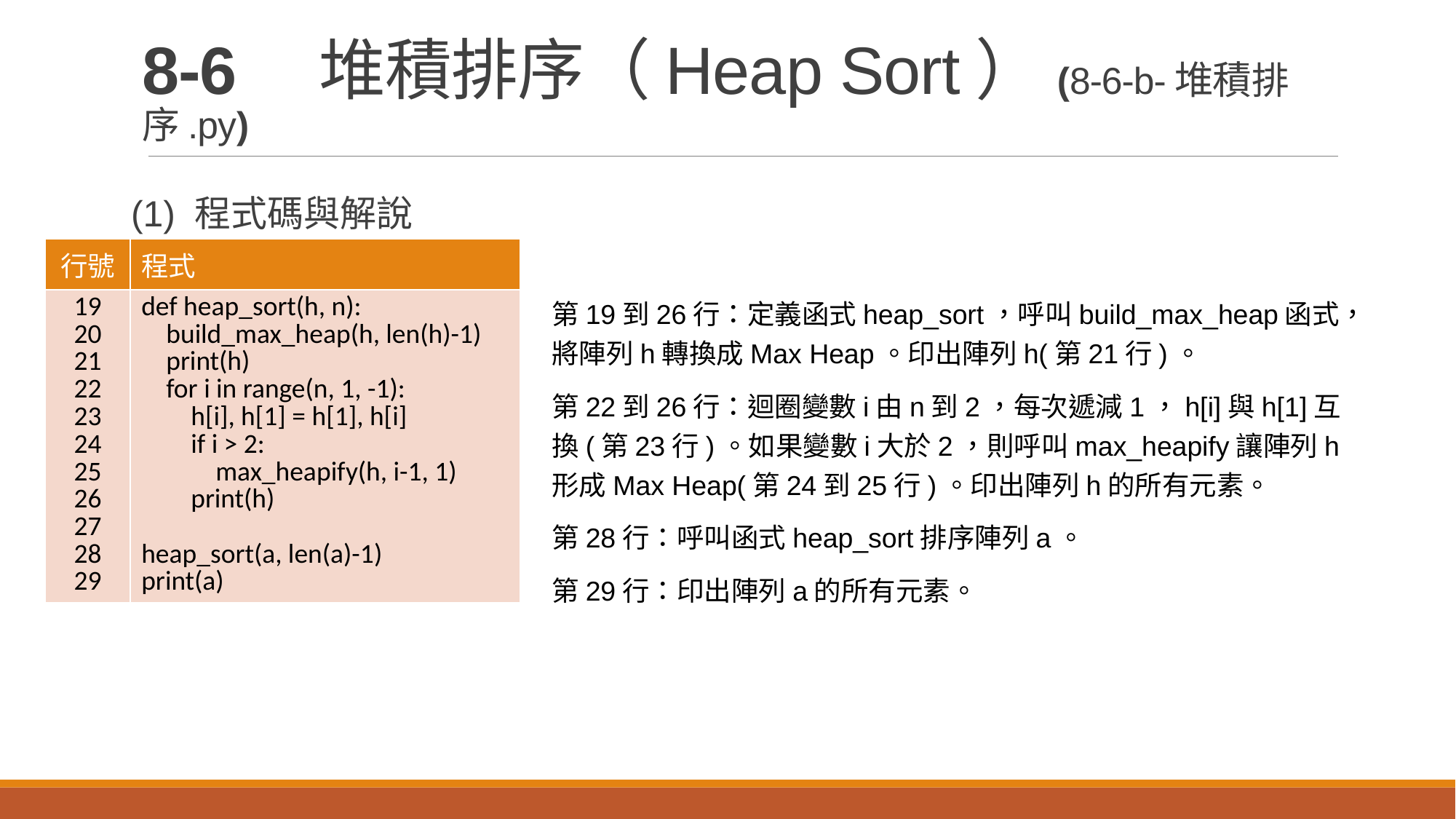

# 8-6　堆積排序（Heap Sort）(8-6-b-堆積排序.py)
(1) 程式碼與解說
| 行號 | 程式 |
| --- | --- |
| 19 20 21 22 23 24 25 26 27 28 29 | def heap\_sort(h, n): build\_max\_heap(h, len(h)-1) print(h) for i in range(n, 1, -1): h[i], h[1] = h[1], h[i] if i > 2: max\_heapify(h, i-1, 1) print(h) heap\_sort(a, len(a)-1) print(a) |
第19到26行：定義函式heap_sort，呼叫build_max_heap函式，將陣列h轉換成Max Heap。印出陣列h(第21行)。
第22到26行：迴圈變數i由n到2，每次遞減1，h[i]與h[1]互換(第23行)。如果變數i大於2，則呼叫max_heapify讓陣列h形成Max Heap(第24到25行)。印出陣列h的所有元素。
第28行：呼叫函式heap_sort排序陣列a。
第29行：印出陣列a的所有元素。